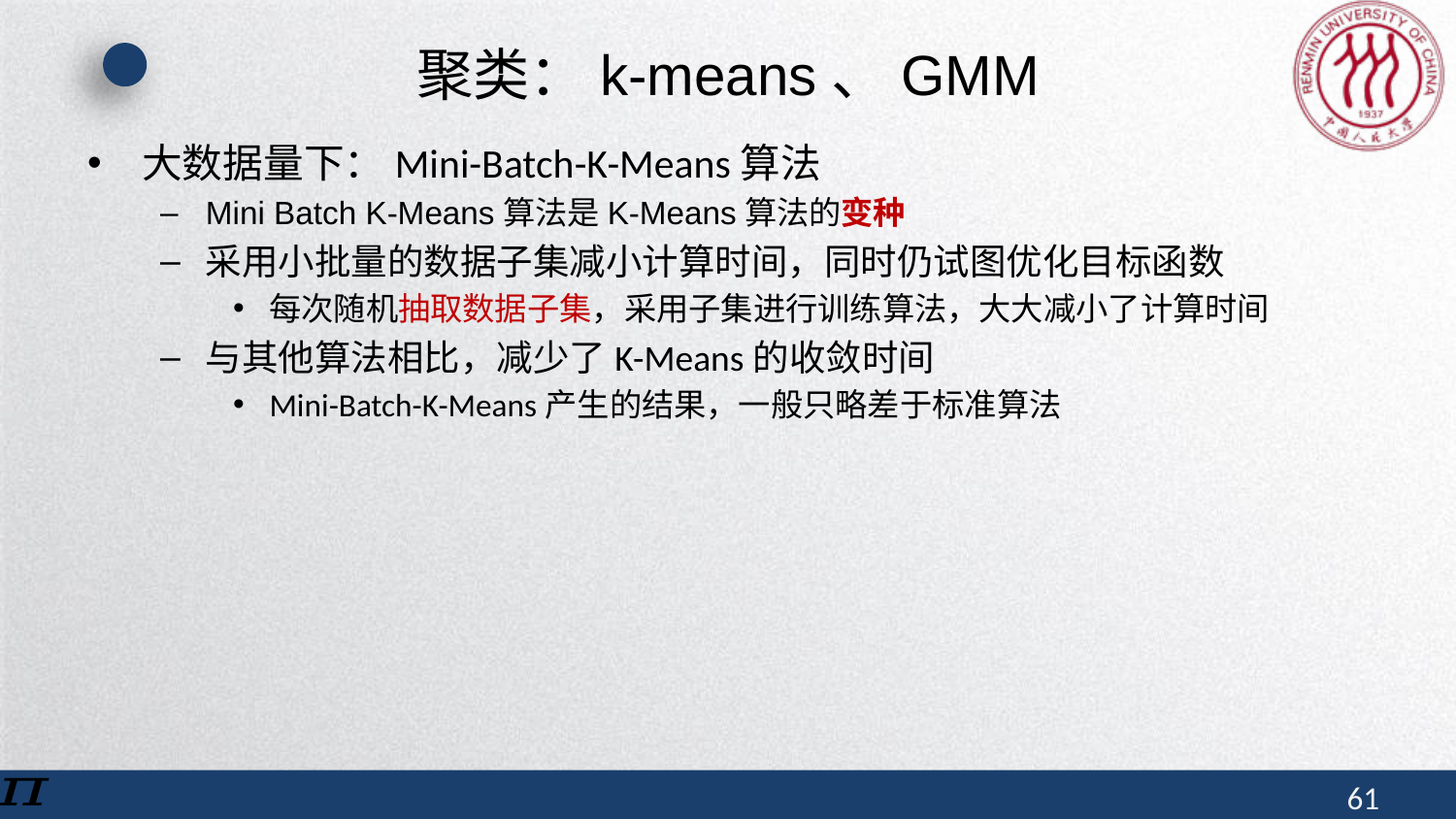

# 聚类：k-means、GMM
大数据量下：Mini-Batch-K-Means算法
Mini Batch K-Means算法是K-Means算法的变种
采用小批量的数据子集减小计算时间，同时仍试图优化目标函数
每次随机抽取数据子集，采用子集进行训练算法，大大减小了计算时间
与其他算法相比，减少了K-Means的收敛时间
Mini-Batch-K-Means产生的结果，一般只略差于标准算法